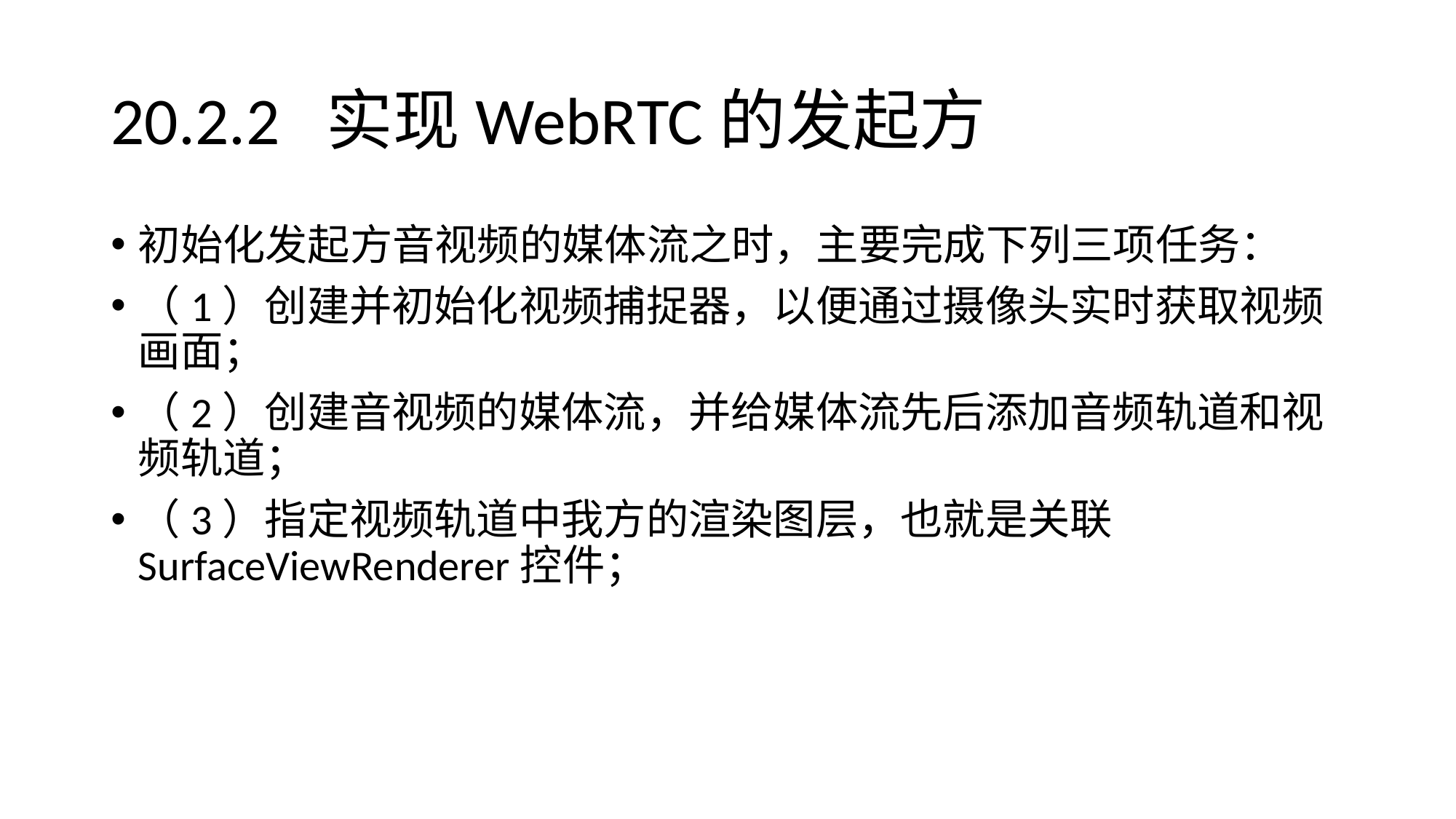

# 20.2.2  实现WebRTC的发起方
初始化发起方音视频的媒体流之时，主要完成下列三项任务：
（1）创建并初始化视频捕捉器，以便通过摄像头实时获取视频画面；
（2）创建音视频的媒体流，并给媒体流先后添加音频轨道和视频轨道；
（3）指定视频轨道中我方的渲染图层，也就是关联SurfaceViewRenderer控件；